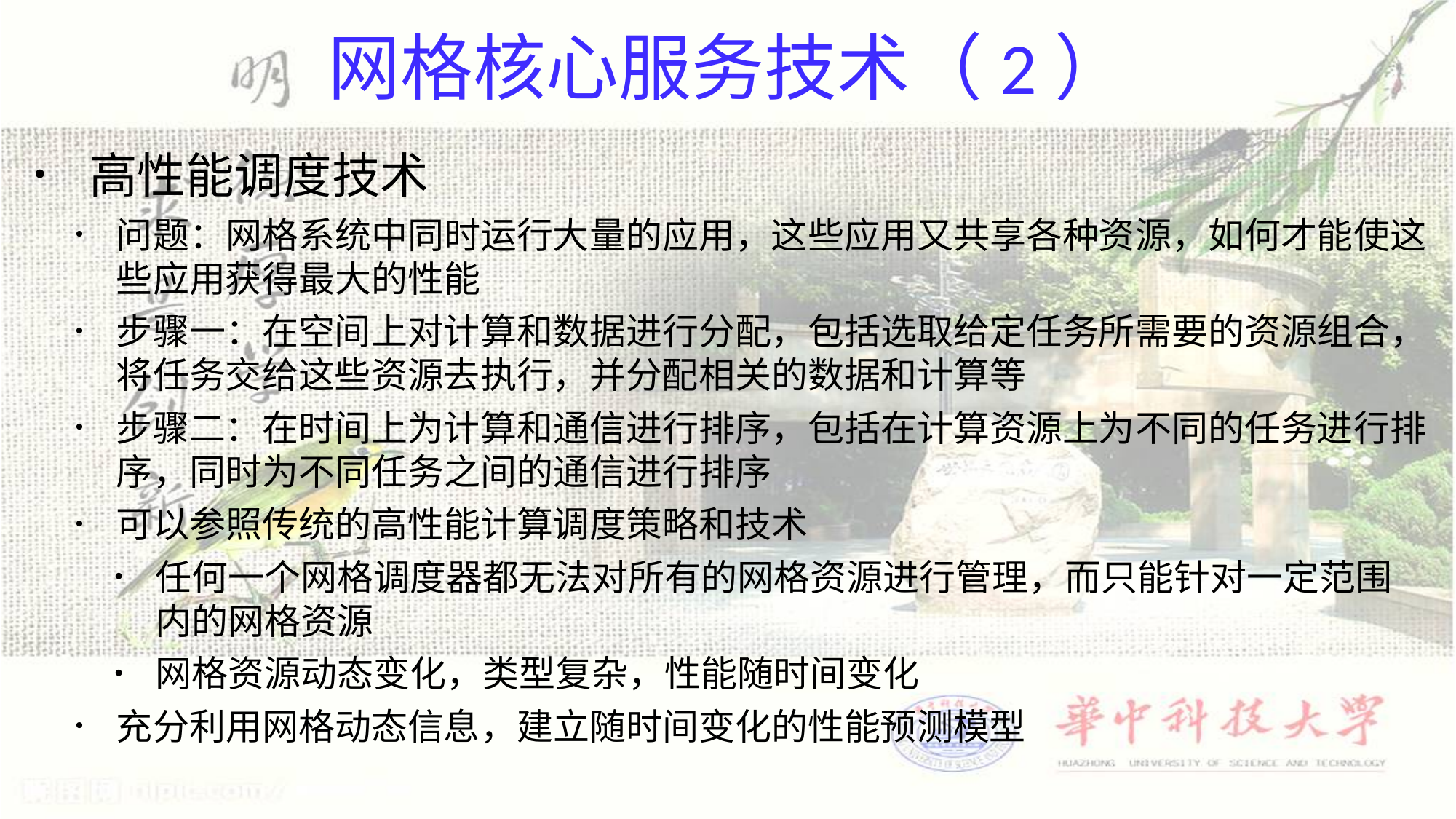

# 网格核心服务技术（2）
高性能调度技术
问题：网格系统中同时运行大量的应用，这些应用又共享各种资源，如何才能使这些应用获得最大的性能
步骤一：在空间上对计算和数据进行分配，包括选取给定任务所需要的资源组合，将任务交给这些资源去执行，并分配相关的数据和计算等
步骤二：在时间上为计算和通信进行排序，包括在计算资源上为不同的任务进行排序，同时为不同任务之间的通信进行排序
可以参照传统的高性能计算调度策略和技术
任何一个网格调度器都无法对所有的网格资源进行管理，而只能针对一定范围内的网格资源
网格资源动态变化，类型复杂，性能随时间变化
充分利用网格动态信息，建立随时间变化的性能预测模型